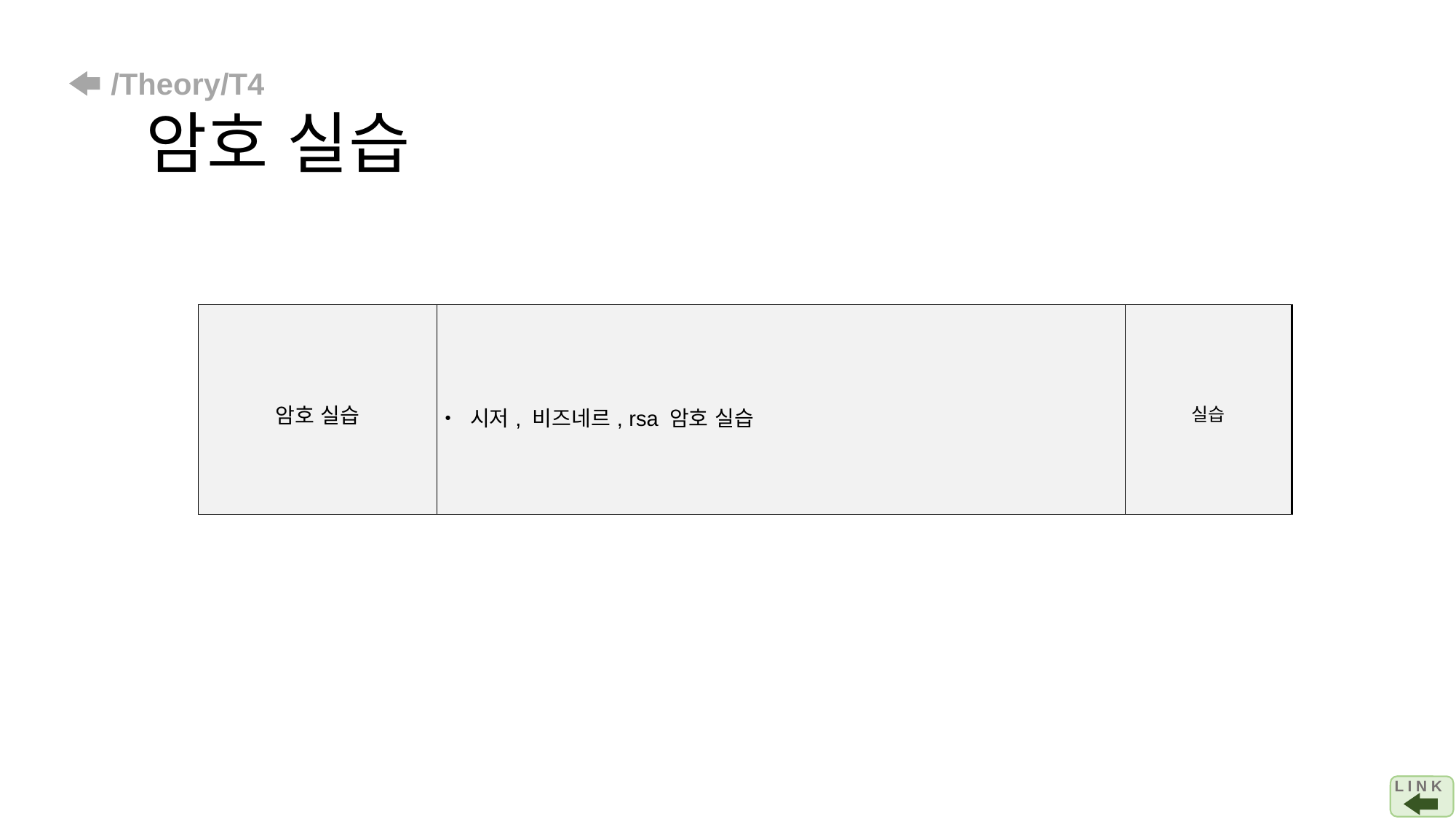

# /Theory/T4 암호 실습

| 암호 실습 | • 시저, 비즈네르, rsa 암호 실습 | 실습 |
| --- | --- | --- |
L I N K